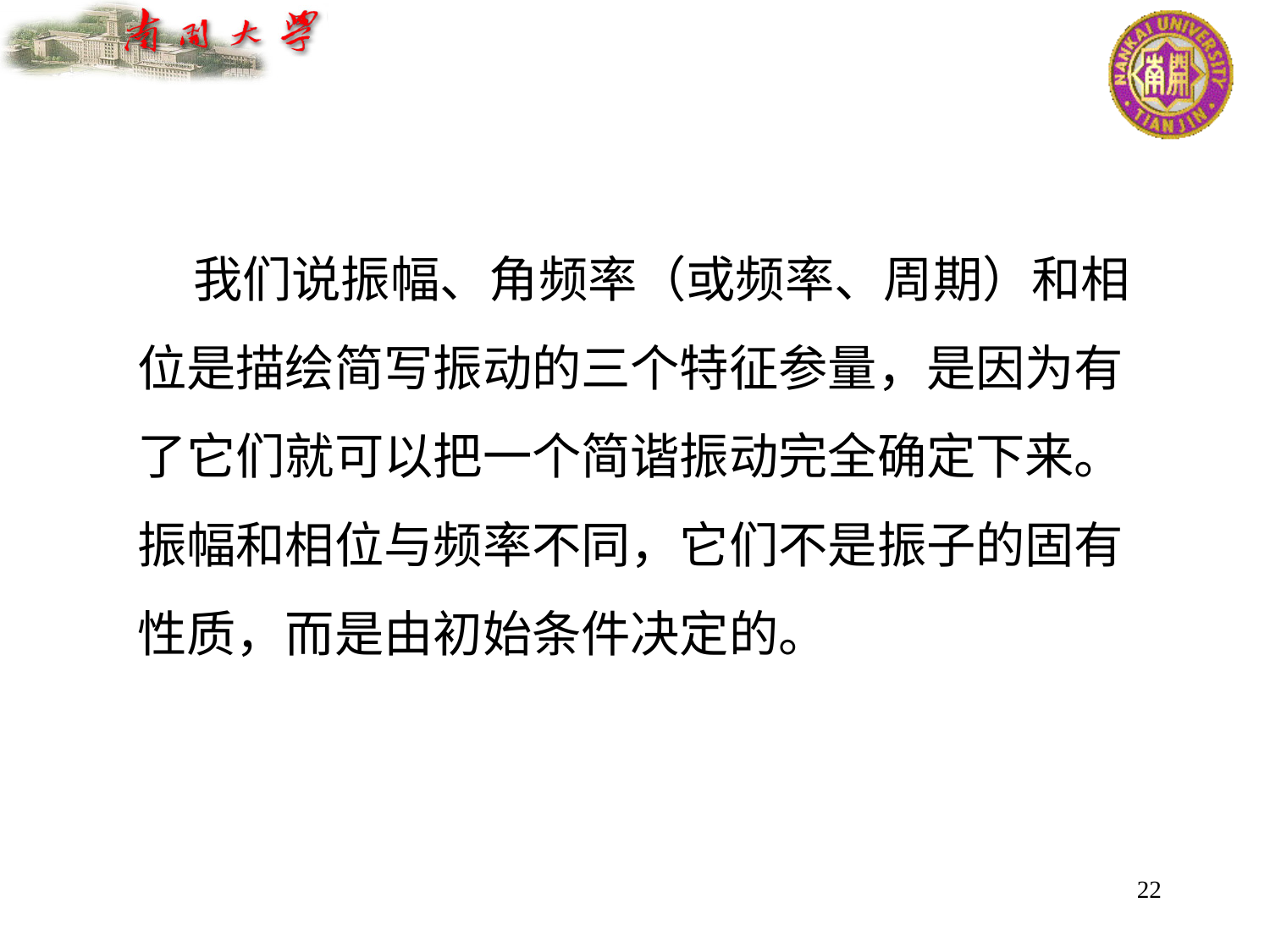

我们说振幅、角频率（或频率、周期）和相位是描绘简写振动的三个特征参量，是因为有了它们就可以把一个简谐振动完全确定下来。振幅和相位与频率不同，它们不是振子的固有性质，而是由初始条件决定的。

22